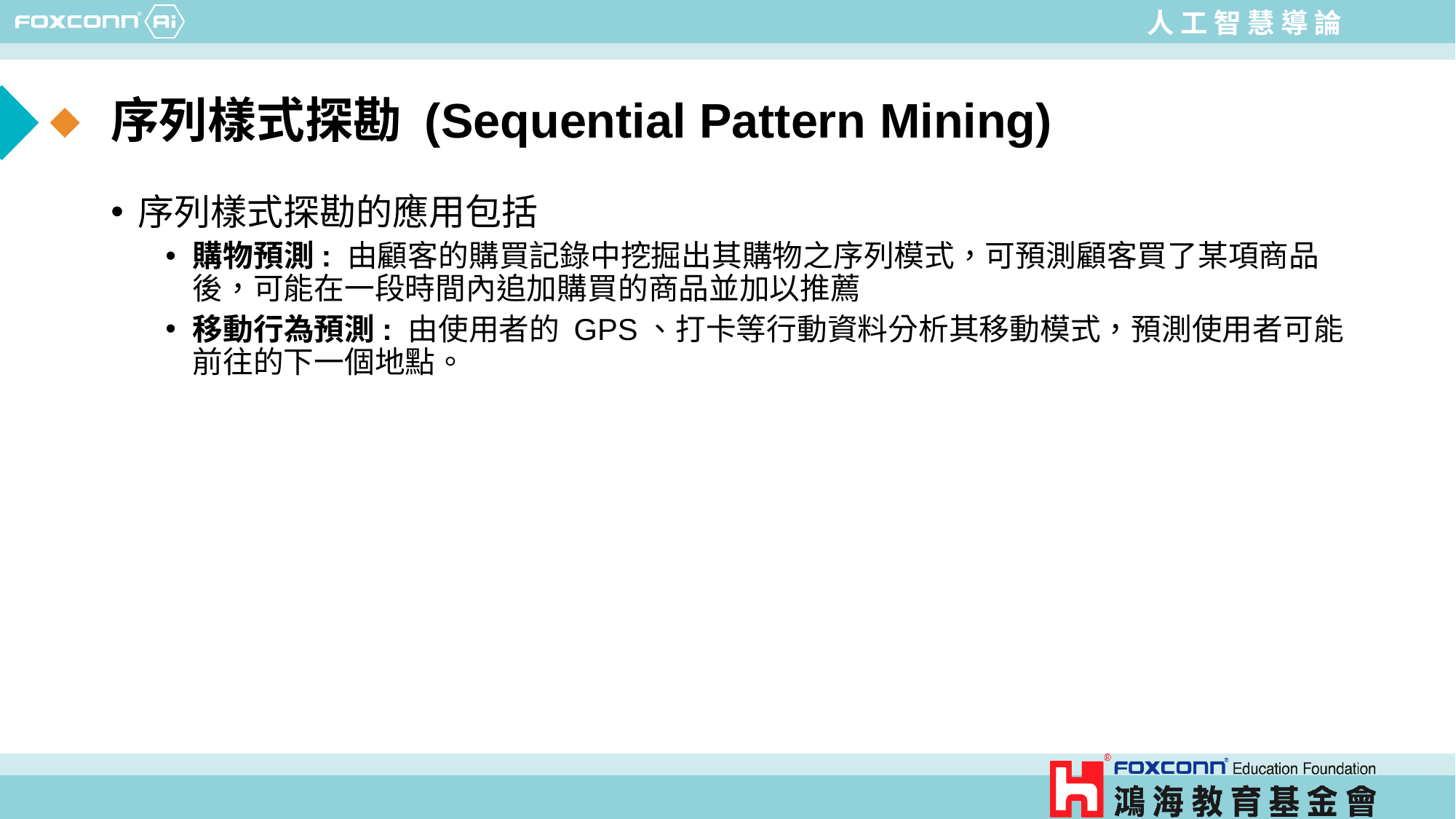

# 序列樣式探勘 (Sequential Pattern Mining)
序列樣式探勘的應用包括
購物預測: 由顧客的購買記錄中挖掘出其購物之序列模式，可預測顧客買了某項商品後，可能在一段時間內追加購買的商品並加以推薦
移動行為預測: 由使用者的 GPS、打卡等行動資料分析其移動模式，預測使用者可能前往的下一個地點。